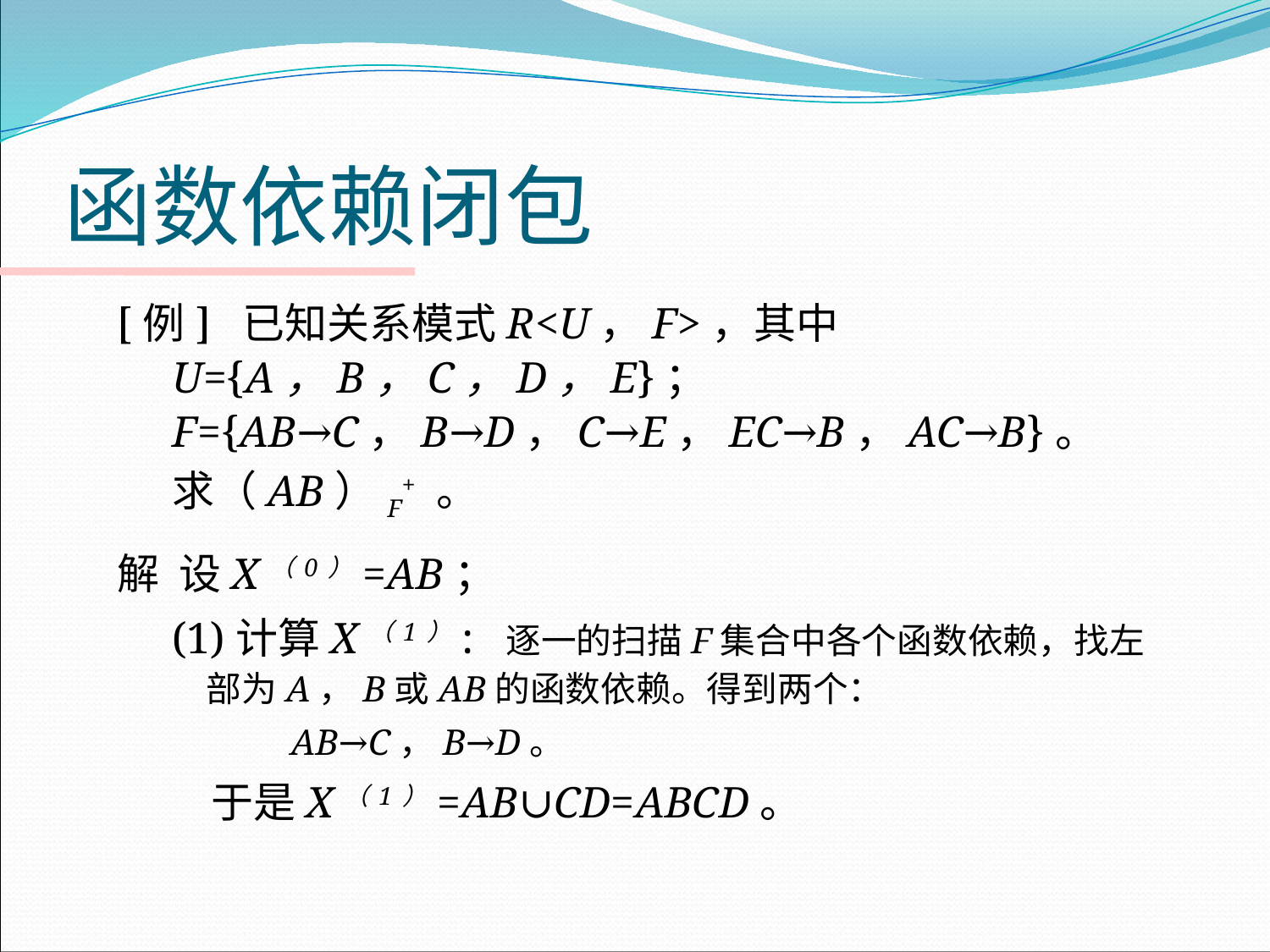

# 函数依赖闭包
[例]  已知关系模式R<U，F>，其中
U={A，B，C，D，E}；
F={AB→C，B→D，C→E，EC→B，AC→B}。
求（AB）F+ 。
解  设X（0）=AB；
(1)计算X（1）:  逐一的扫描F集合中各个函数依赖，找左部为A，B或AB的函数依赖。得到两个：
             AB→C，B→D。
   于是X（1）=AB∪CD=ABCD。

608